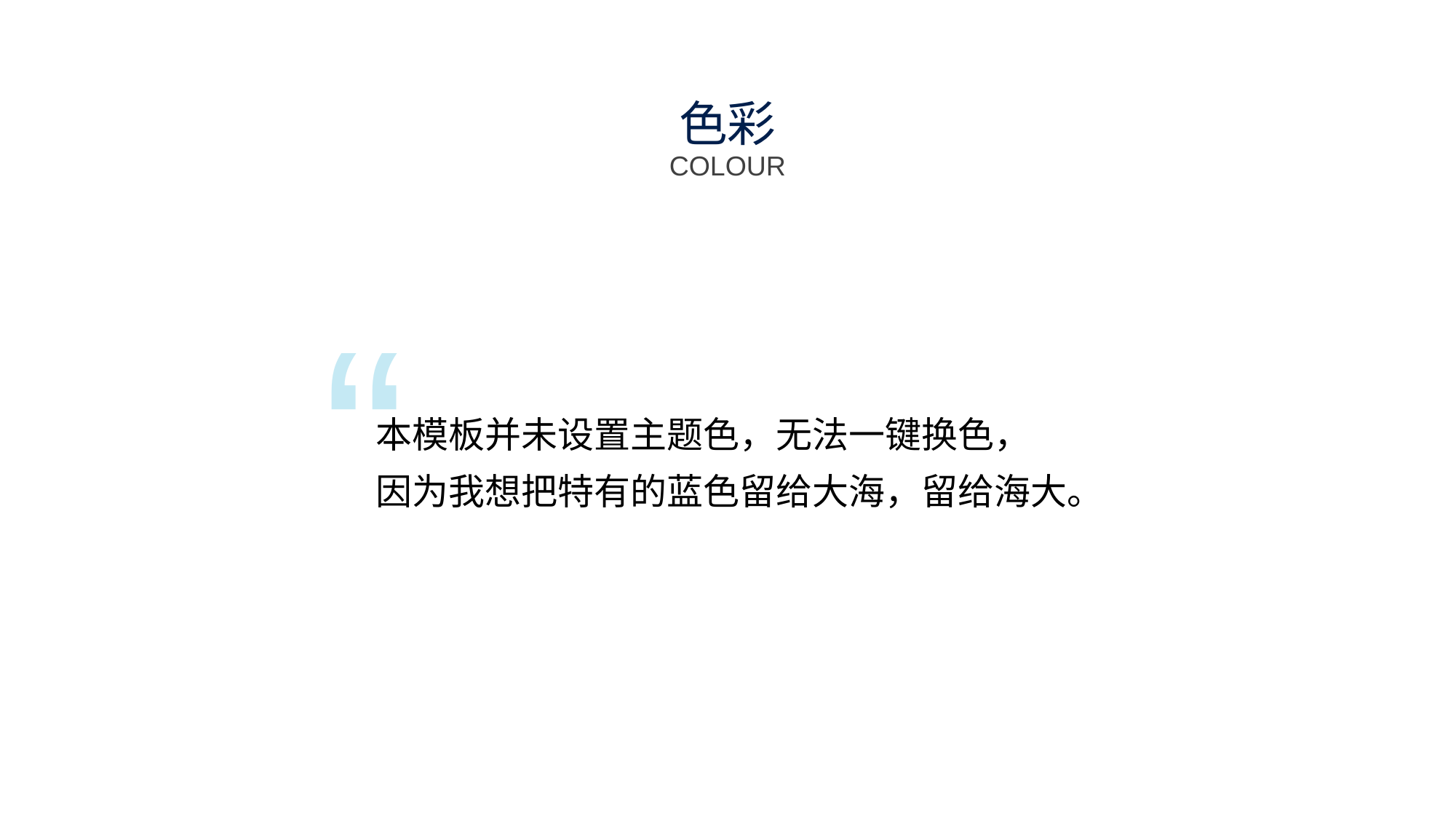

# 色彩
COLOUR
“
本模板并未设置主题色，无法一键换色，
因为我想把特有的蓝色留给大海，留给海大。